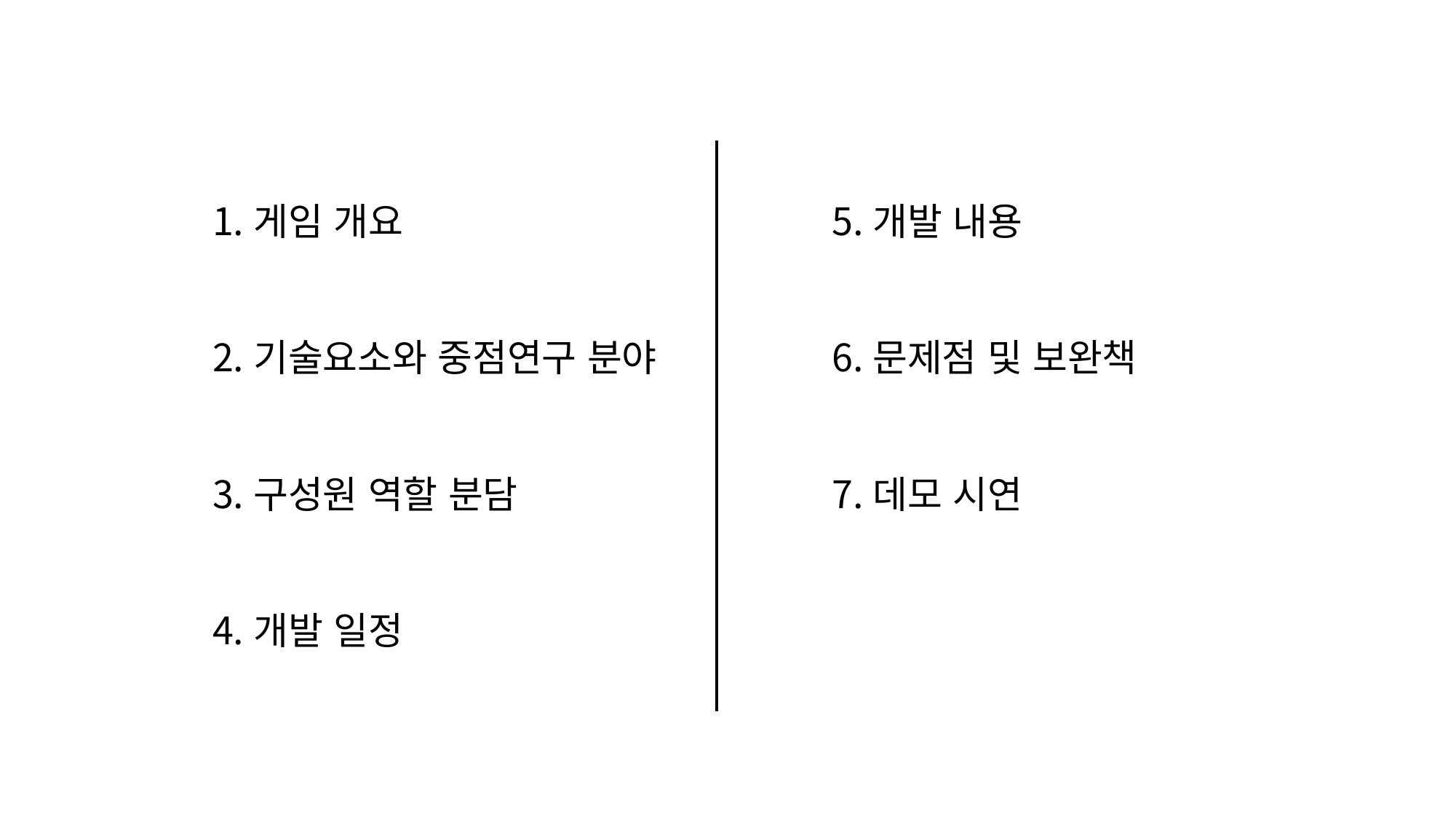

게임 개요

기술요소와 중점연구 분야

구성원 역할 분담

개발 일정

개발 내용

문제점 및 보완책

데모 시연